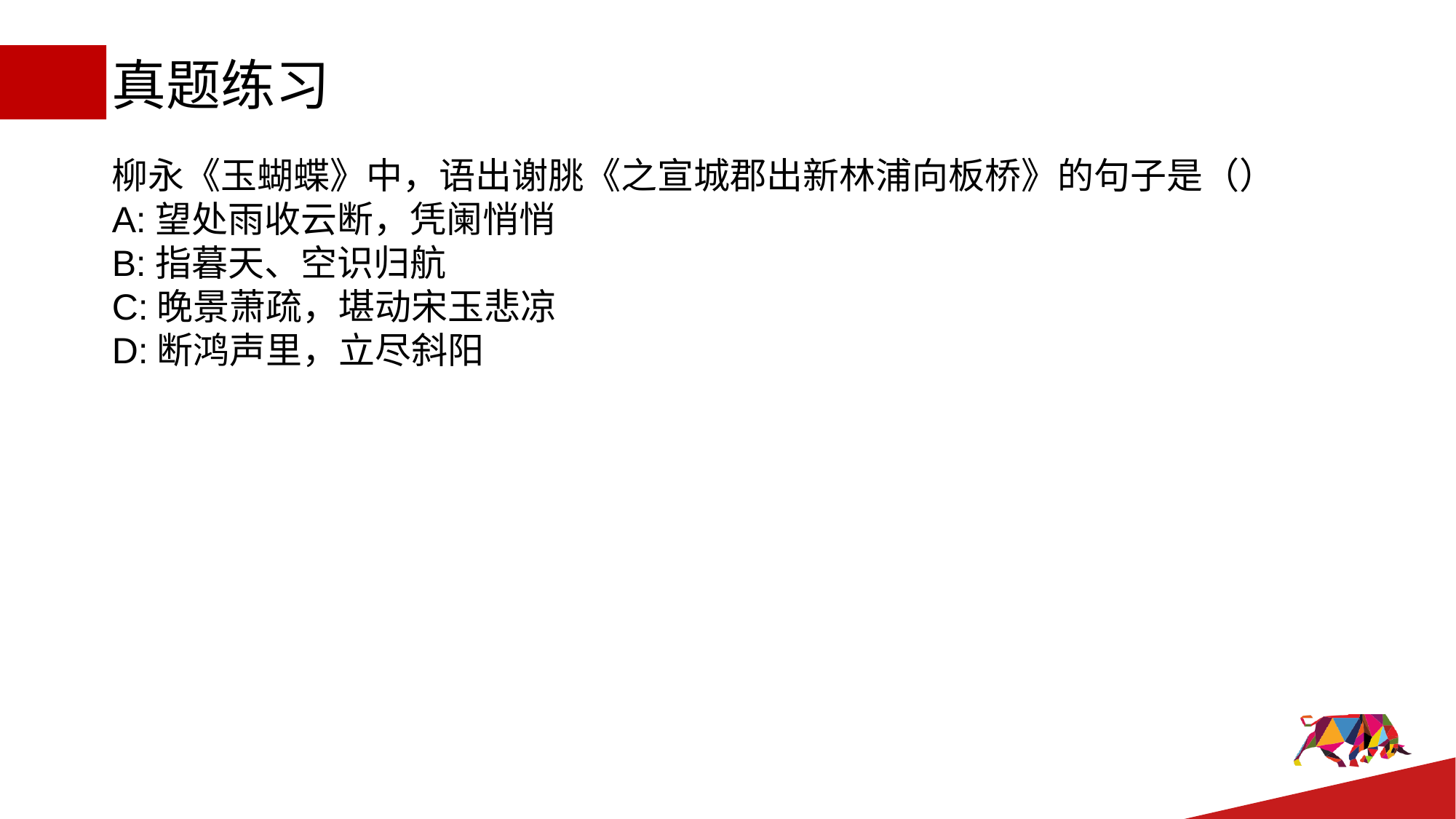

# 真题练习
柳永《玉蝴蝶》中，语出谢朓《之宣城郡出新林浦向板桥》的句子是（）
A:望处雨收云断，凭阑悄悄
B:指暮天、空识归航
C:晚景萧疏，堪动宋玉悲凉
D:断鸿声里，立尽斜阳